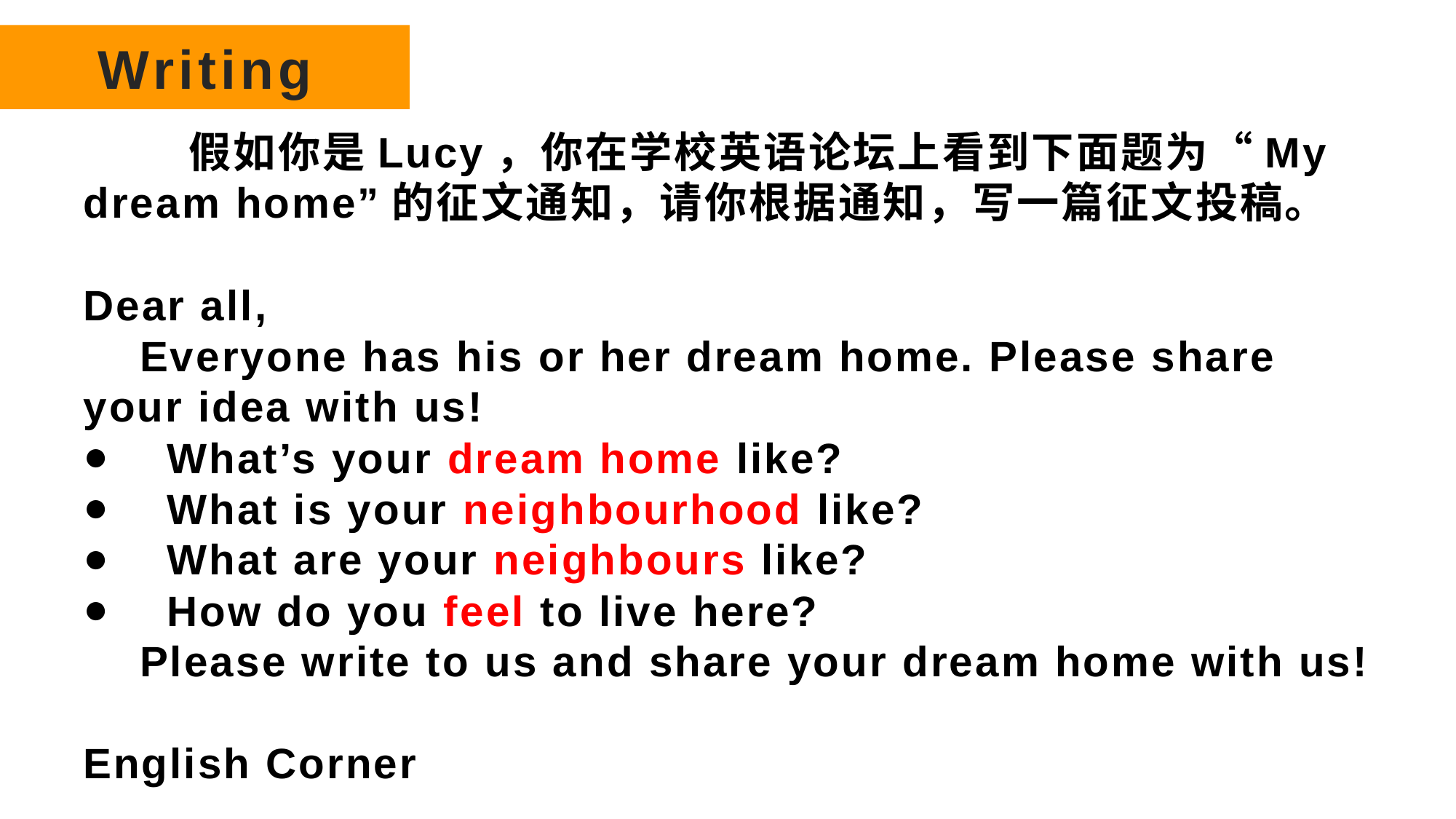

# Writing
        假如你是Lucy，你在学校英语论坛上看到下面题为“My dream home”的征文通知，请你根据通知，写一篇征文投稿。

Dear all,
    Everyone has his or her dream home. Please share your idea with us!
    What’s your dream home like?
    What is your neighbourhood like?
    What are your neighbours like?
    How do you feel to live here?
    Please write to us and share your dream home with us!

English Corner